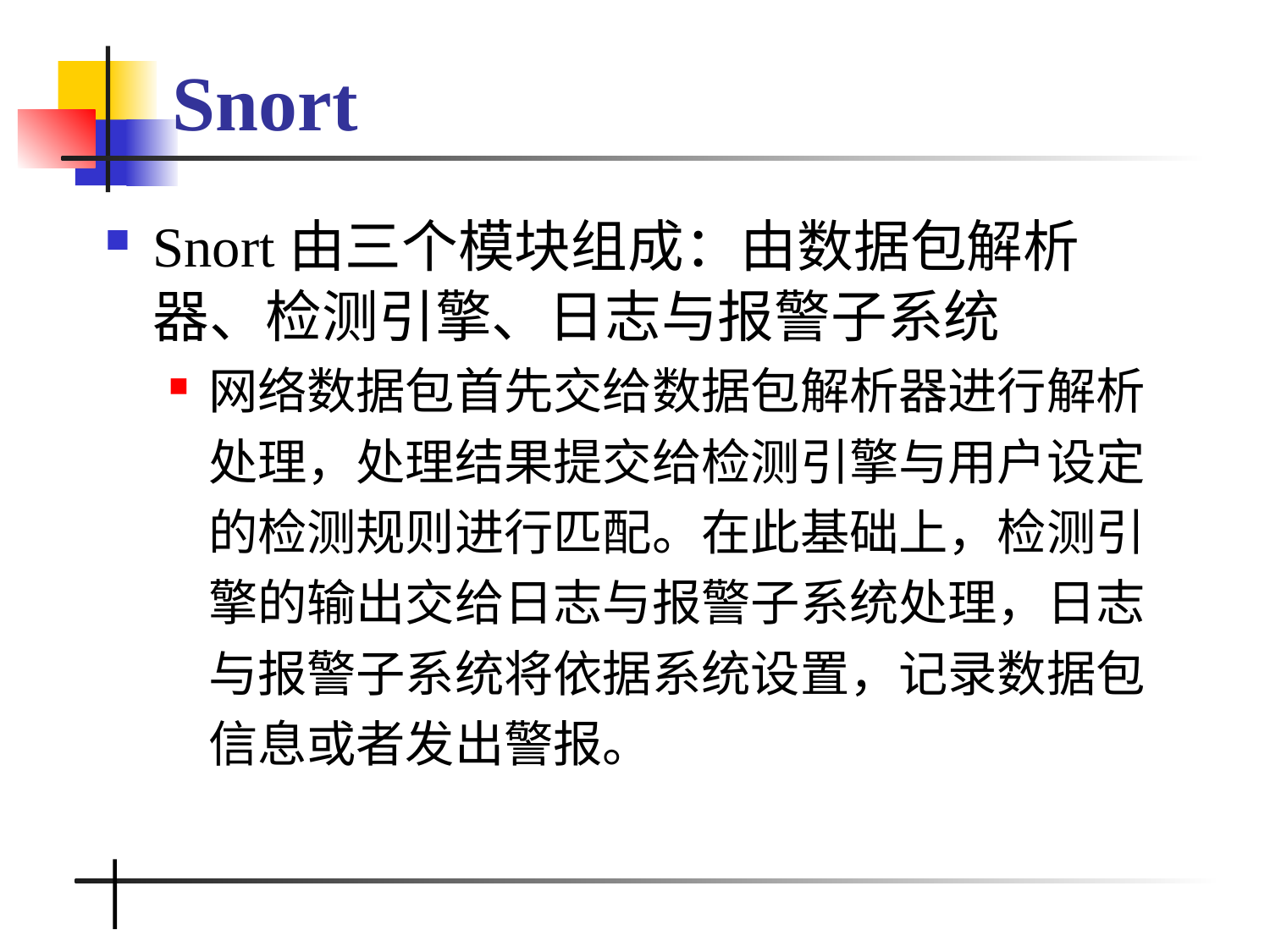

# Snort
Snort由三个模块组成：由数据包解析器、检测引擎、日志与报警子系统
网络数据包首先交给数据包解析器进行解析处理，处理结果提交给检测引擎与用户设定的检测规则进行匹配。在此基础上，检测引擎的输出交给日志与报警子系统处理，日志与报警子系统将依据系统设置，记录数据包信息或者发出警报。